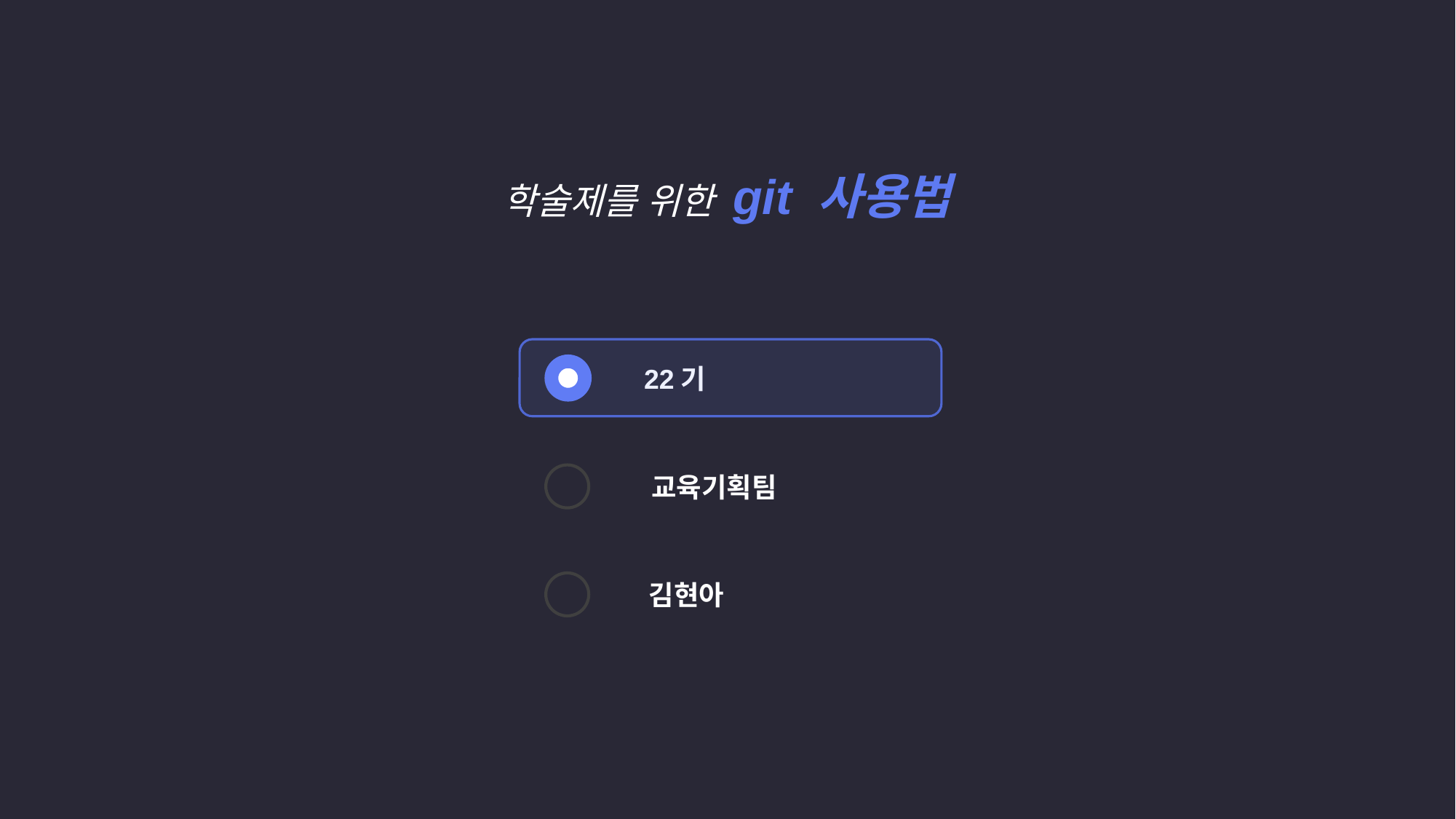

학술제를 위한 git 사용법

22기

교육기획팀

김현아